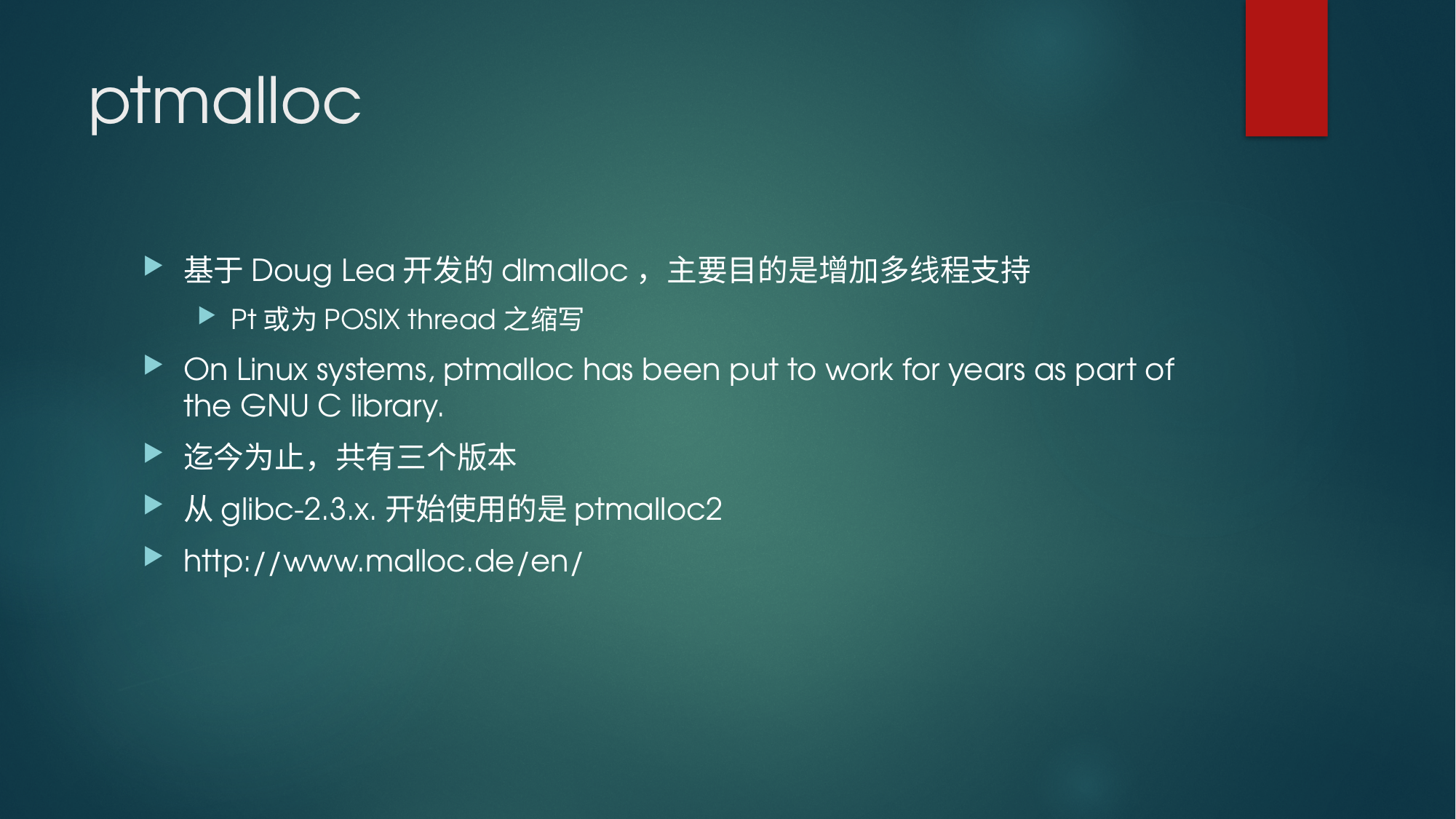

# ptmalloc
基于Doug Lea开发的dlmalloc，主要目的是增加多线程支持
Pt或为POSIX thread之缩写
On Linux systems, ptmalloc has been put to work for years as part of the GNU C library.
迄今为止，共有三个版本
从glibc-2.3.x.开始使用的是ptmalloc2
http://www.malloc.de/en/